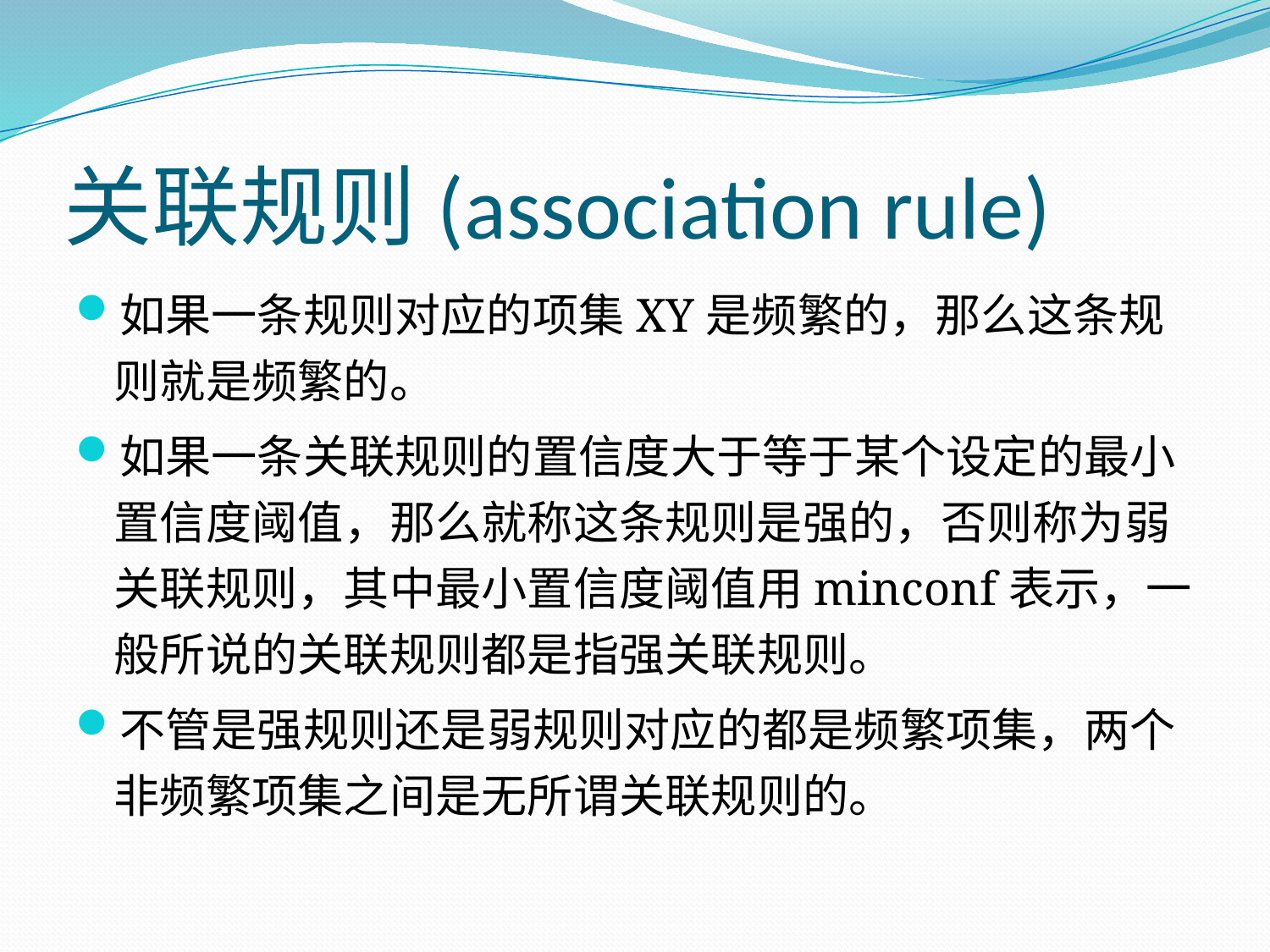

# 关联规则(association rule)
如果一条规则对应的项集XY是频繁的，那么这条规则就是频繁的。
如果一条关联规则的置信度大于等于某个设定的最小置信度阈值，那么就称这条规则是强的，否则称为弱关联规则，其中最小置信度阈值用minconf表示，一般所说的关联规则都是指强关联规则。
不管是强规则还是弱规则对应的都是频繁项集，两个非频繁项集之间是无所谓关联规则的。